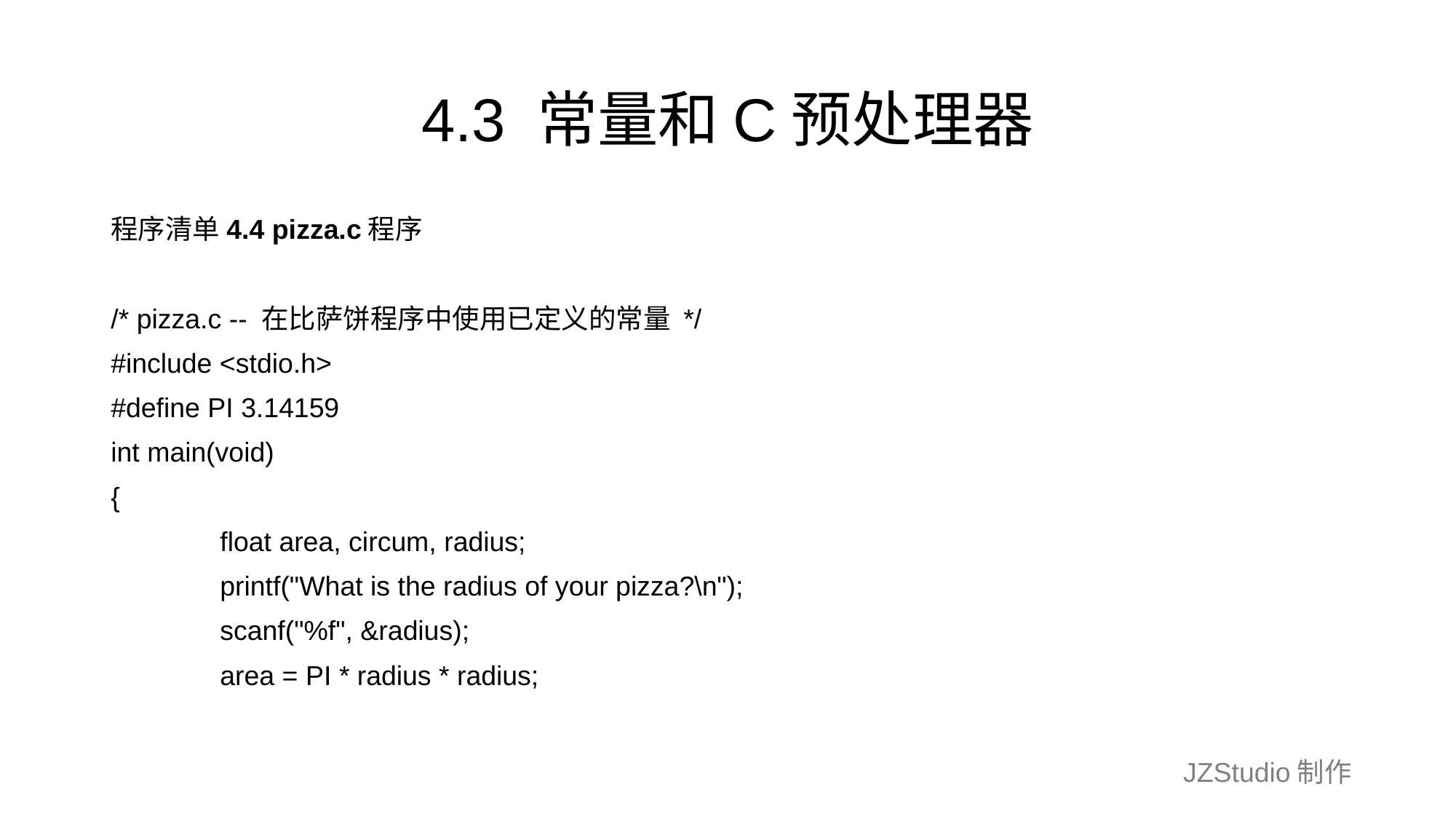

# 4.3 常量和C预处理器
程序清单4.4 pizza.c程序

/* pizza.c -- 在比萨饼程序中使用已定义的常量 */
#include <stdio.h>
#define PI 3.14159
int main(void)
{
	float area, circum, radius;
	printf("What is the radius of your pizza?\n");
	scanf("%f", &radius);
	area = PI * radius * radius;